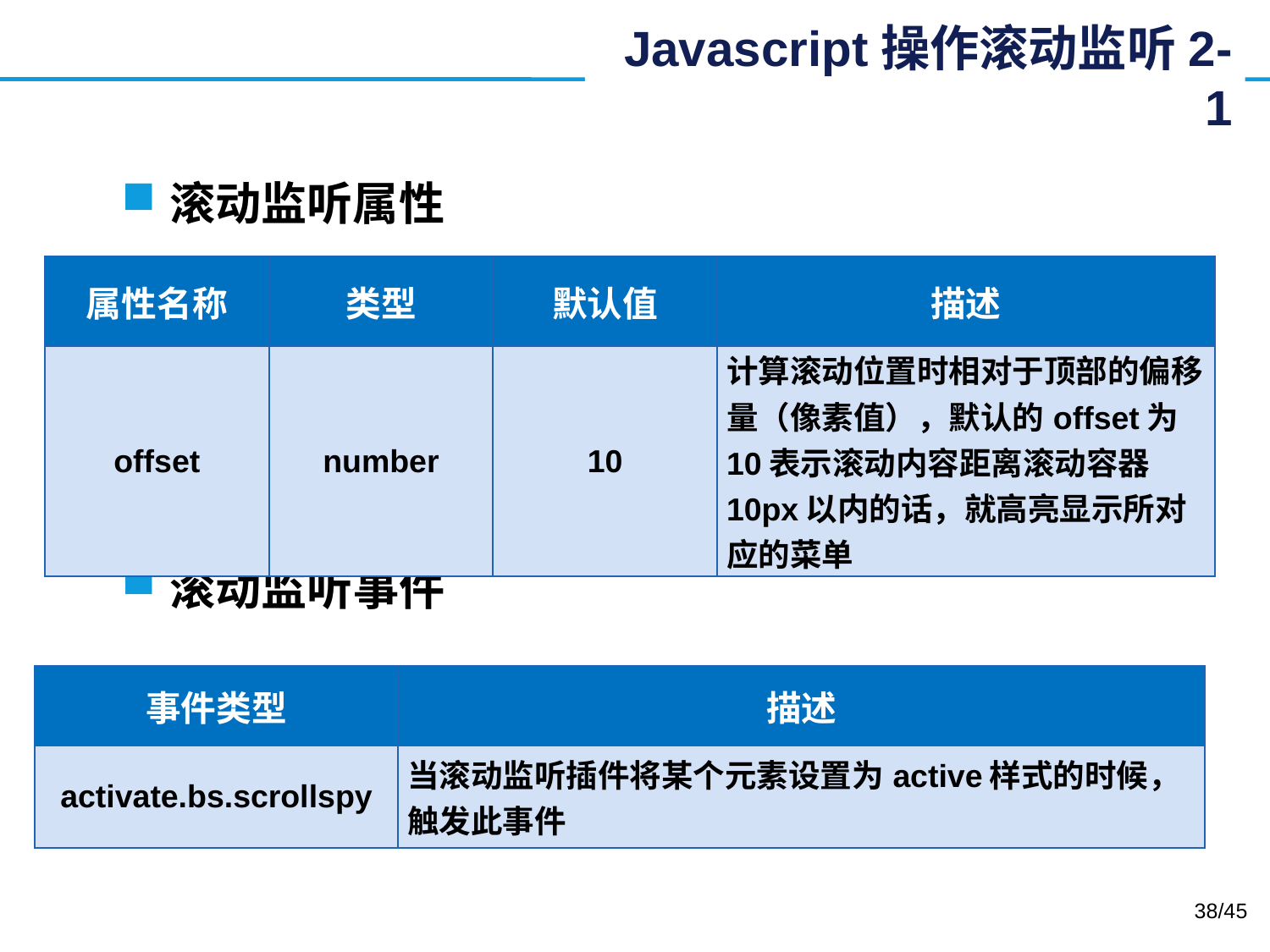

# Javascript操作滚动监听2-1
滚动监听属性

滚动监听事件

| 属性名称 | 类型 | 默认值 | 描述 |
| --- | --- | --- | --- |
| offset | number | 10 | 计算滚动位置时相对于顶部的偏移量（像素值），默认的offset为10表示滚动内容距离滚动容器10px以内的话，就高亮显示所对应的菜单 |
| 事件类型 | 描述 |
| --- | --- |
| activate.bs.scrollspy | 当滚动监听插件将某个元素设置为active样式的时候，触发此事件 |
38/45